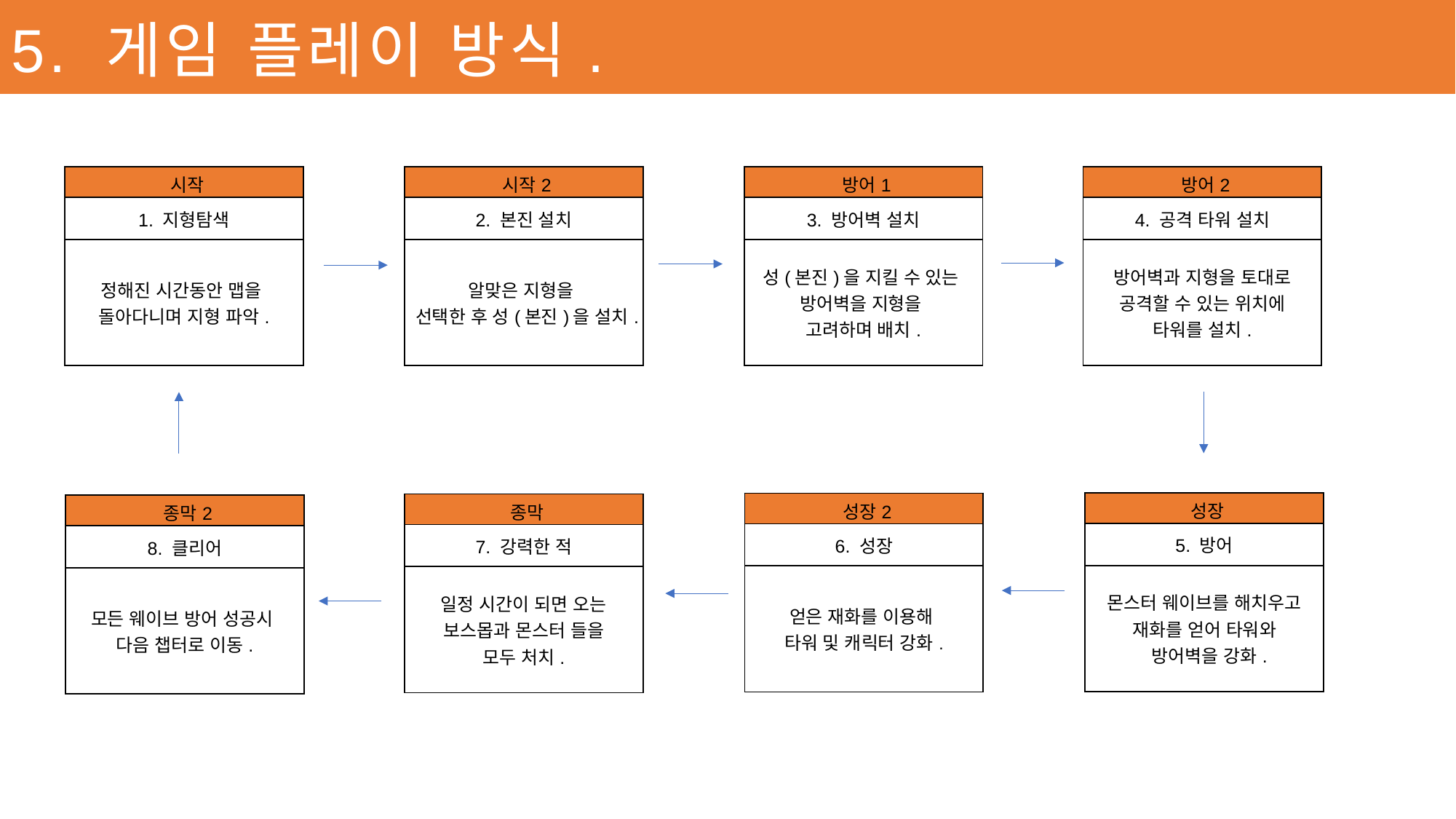

5. 게임 플레이 방식.
| 시작 |
| --- |
| 1. 지형탐색 |
| 정해진 시간동안 맵을 돌아다니며 지형 파악. |
| 시작2 |
| --- |
| 2. 본진 설치 |
| 알맞은 지형을 선택한 후 성(본진)을 설치. |
| 방어1 |
| --- |
| 3. 방어벽 설치 |
| 성(본진)을 지킬 수 있는 방어벽을 지형을 고려하며 배치. |
| 방어2 |
| --- |
| 4. 공격 타워 설치 |
| 방어벽과 지형을 토대로 공격할 수 있는 위치에 타워를 설치. |
| 성장 |
| --- |
| 5. 방어 |
| 몬스터 웨이브를 해치우고 재화를 얻어 타워와 방어벽을 강화. |
| 성장2 |
| --- |
| 6. 성장 |
| 얻은 재화를 이용해 타워 및 캐릭터 강화. |
| 종막 |
| --- |
| 7. 강력한 적 |
| 일정 시간이 되면 오는 보스몹과 몬스터 들을 모두 처치. |
| 종막2 |
| --- |
| 8. 클리어 |
| 모든 웨이브 방어 성공시 다음 챕터로 이동. |